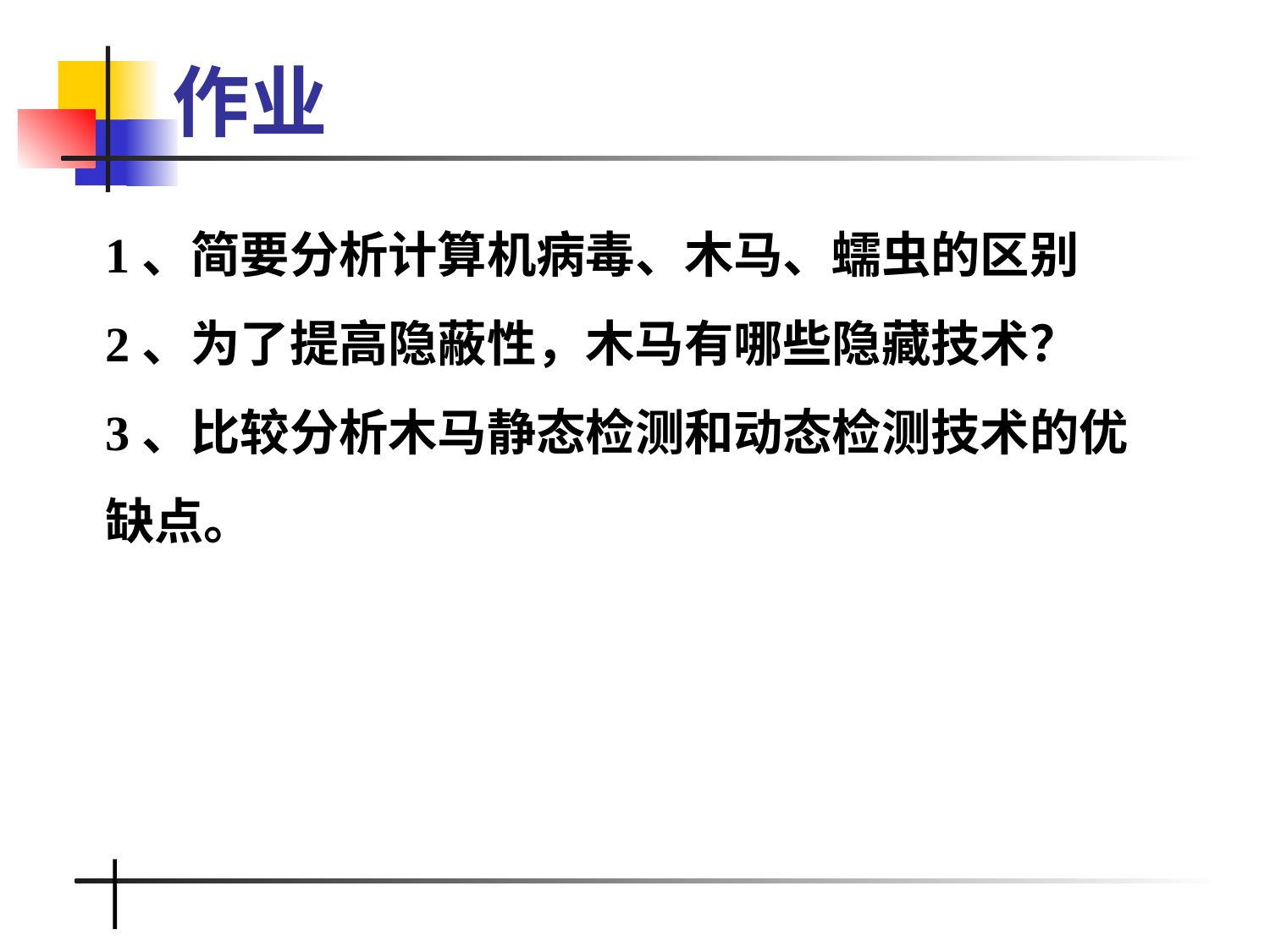

# 作业
1、简要分析计算机病毒、木马、蠕虫的区别
2、为了提高隐蔽性，木马有哪些隐藏技术？
3、比较分析木马静态检测和动态检测技术的优缺点。